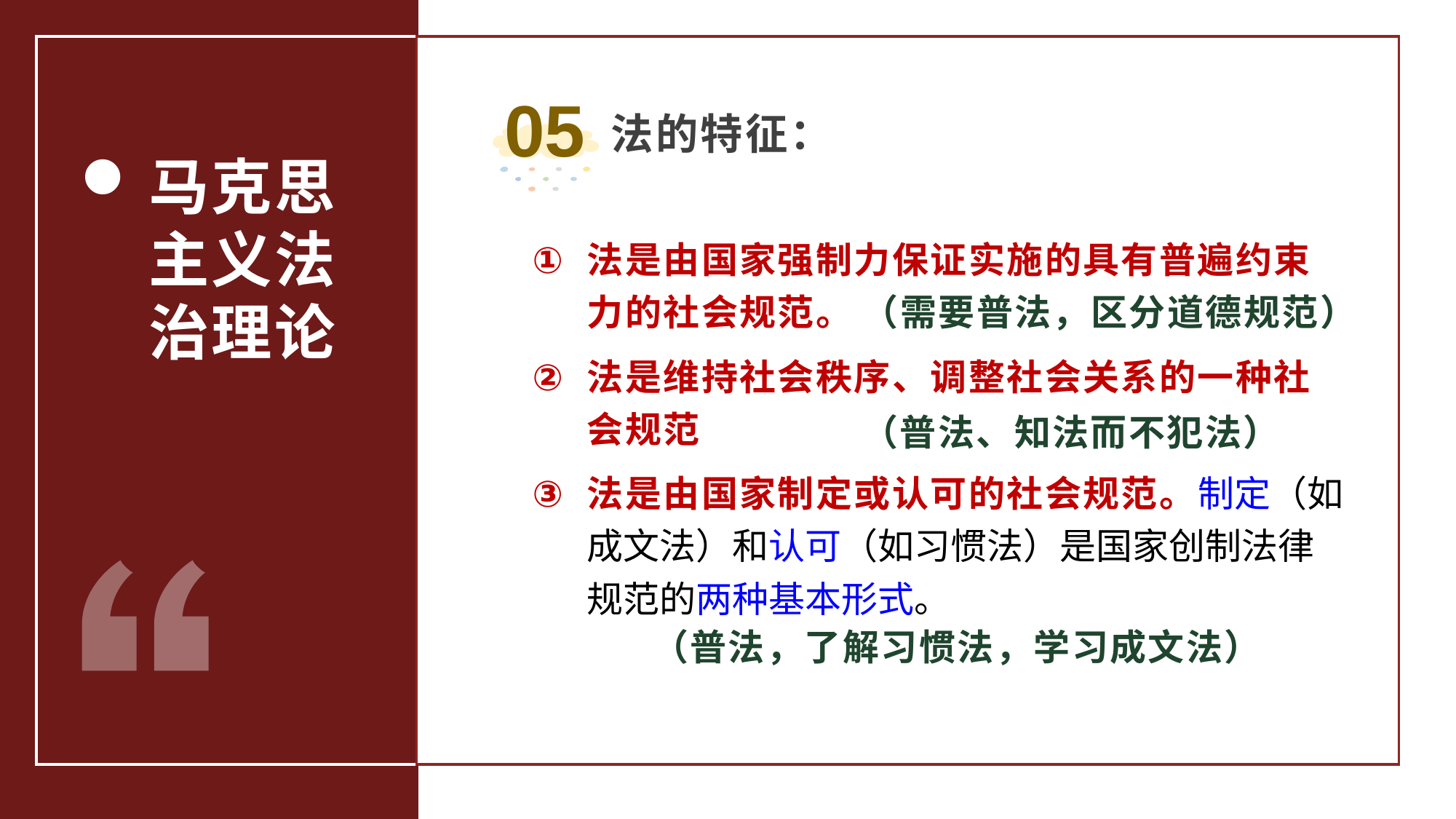

05

法的特征：
马克思主义法治理论
法是由国家强制力保证实施的具有普遍约束力的社会规范。
法是维持社会秩序、调整社会关系的一种社会规范
法是由国家制定或认可的社会规范。制定（如成文法）和认可（如习惯法）是国家创制法律规范的两种基本形式。

（需要普法，区分道德规范）
（普法、知法而不犯法）

（普法，了解习惯法，学习成文法）